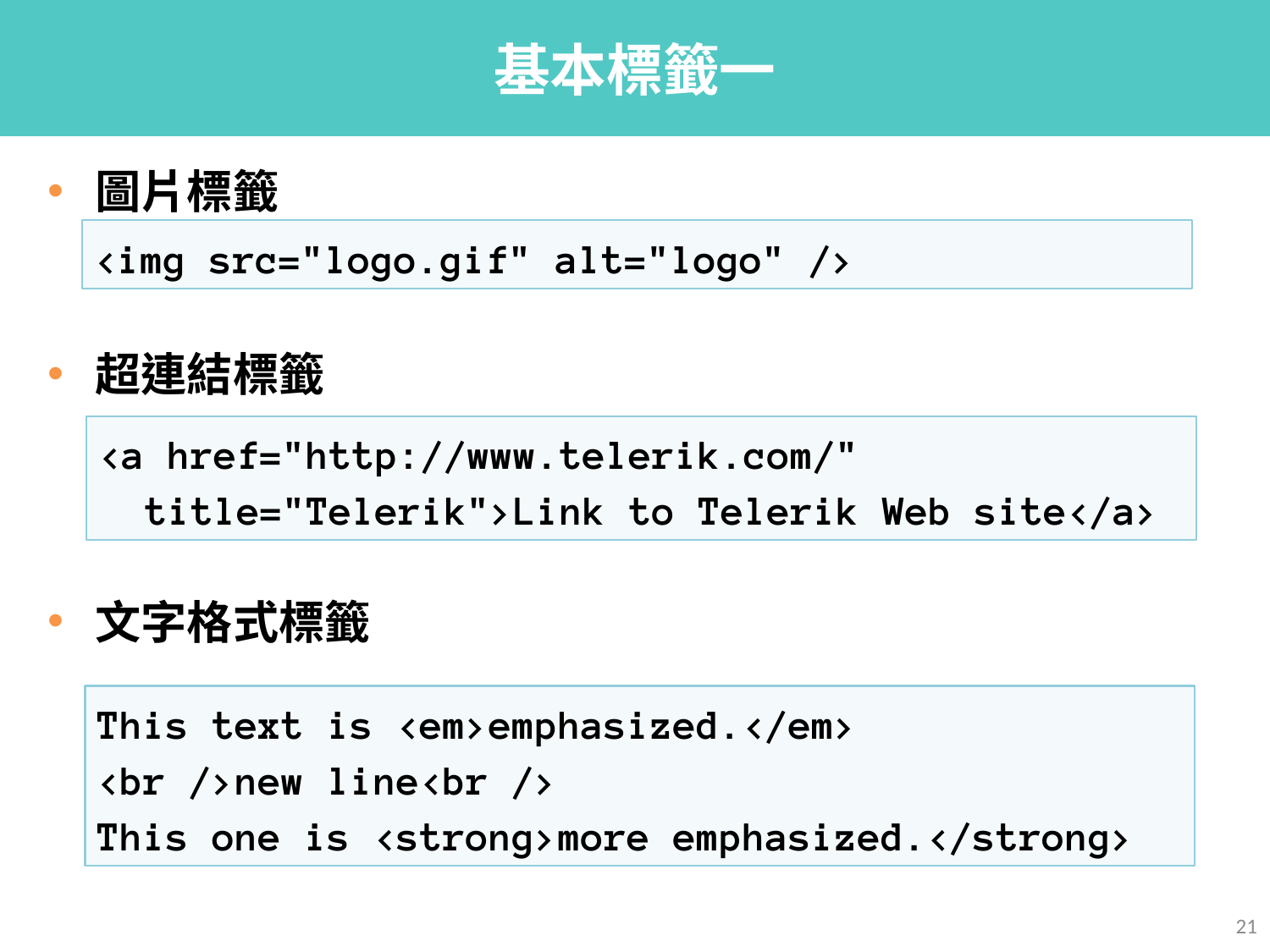

# 基本標籤一
圖片標籤

超連結標籤

文字格式標籤
<img src="logo.gif" alt="logo" />
<a href="http://www.telerik.com/"
  title="Telerik">Link to Telerik Web site</a>
This text is <em>emphasized.</em>
<br />new line<br />
This one is <strong>more emphasized.</strong>
21